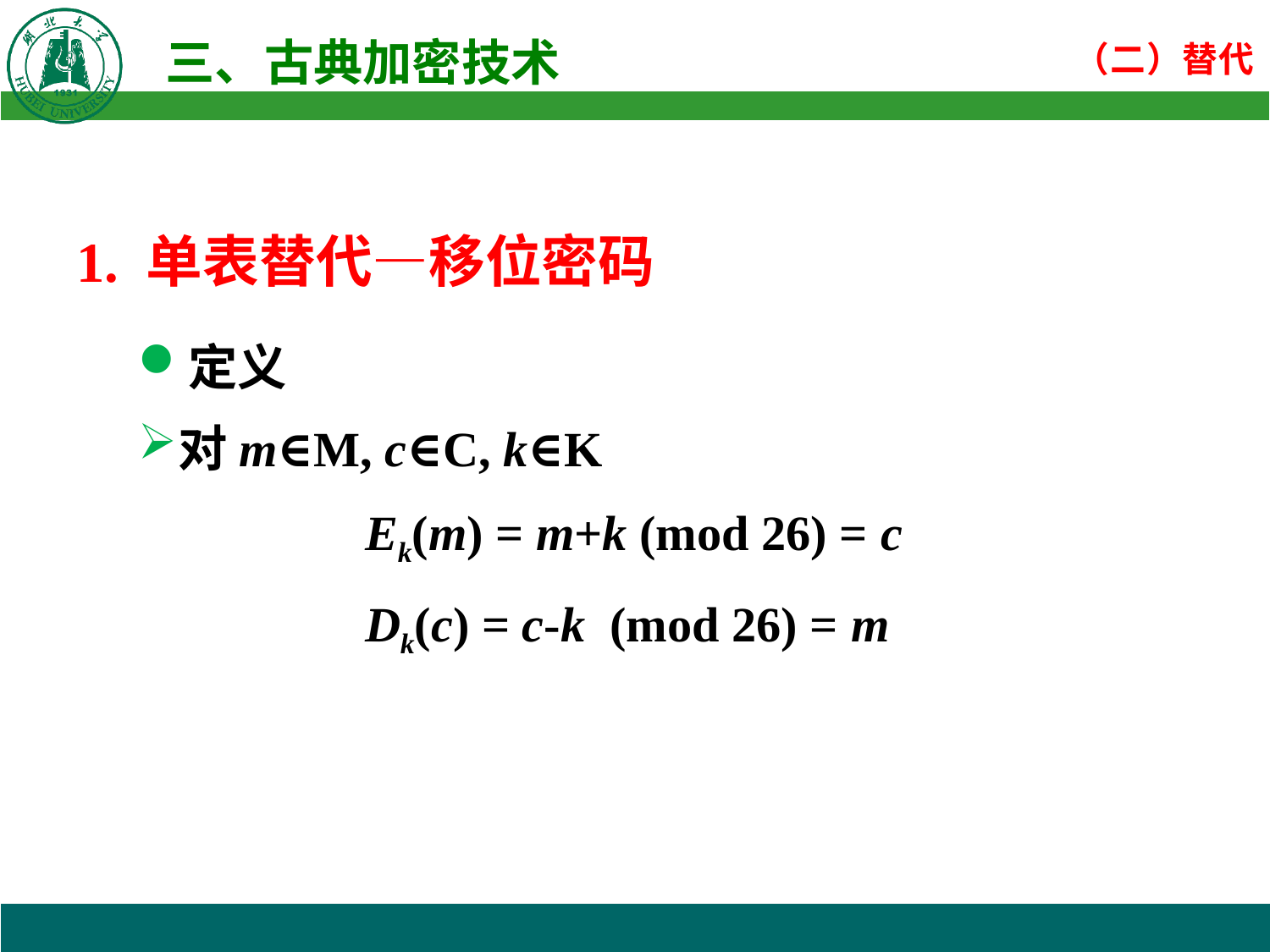

1. 单表替代—移位密码
定义
对m∈M, c∈C, k∈K
        Ek(m) = m+k (mod 26) = c
        Dk(c) = c-k  (mod 26) = m